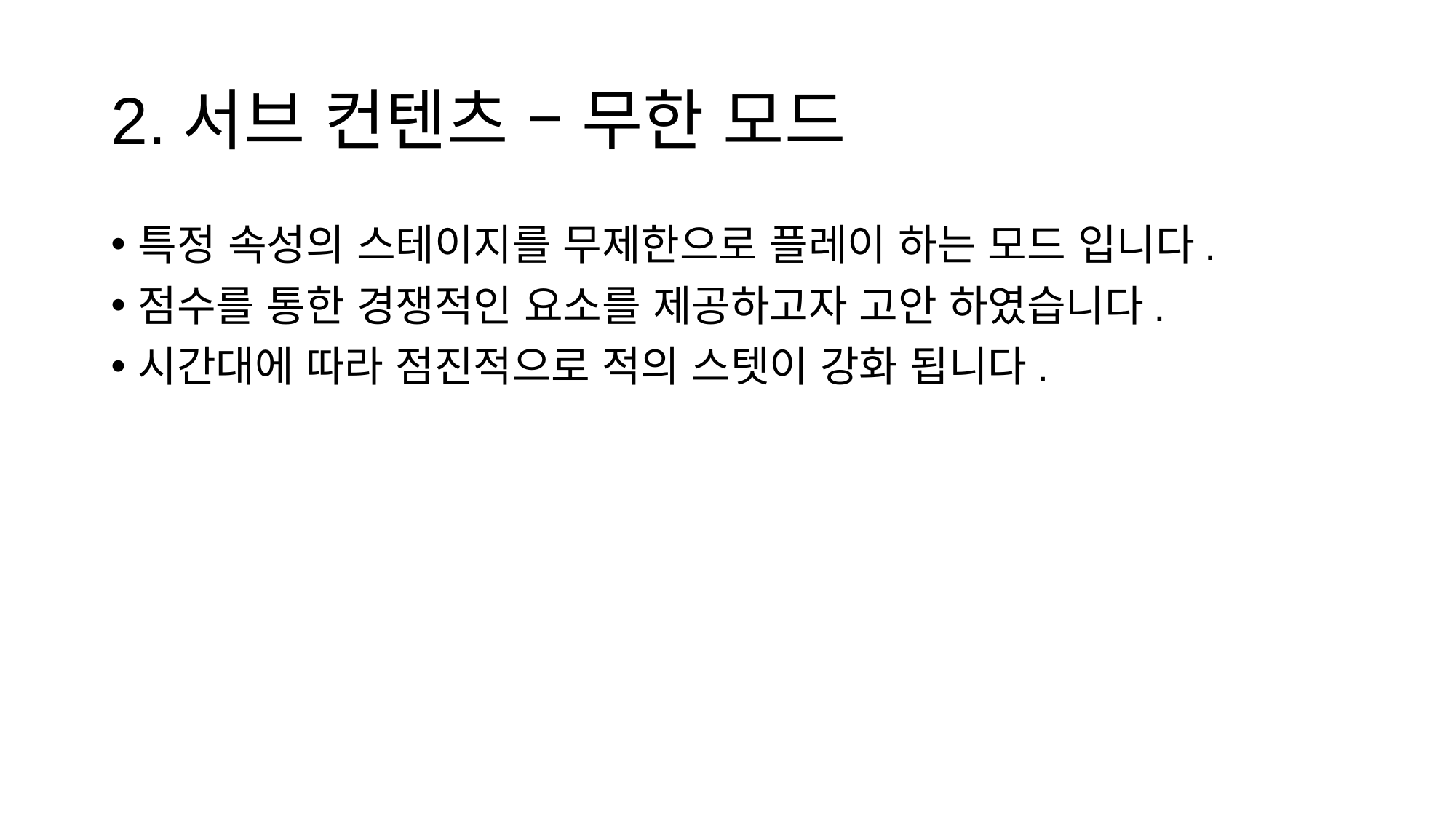

# 2.서브 컨텐츠 – 무한 모드
특정 속성의 스테이지를 무제한으로 플레이 하는 모드 입니다.
점수를 통한 경쟁적인 요소를 제공하고자 고안 하였습니다.
시간대에 따라 점진적으로 적의 스텟이 강화 됩니다.